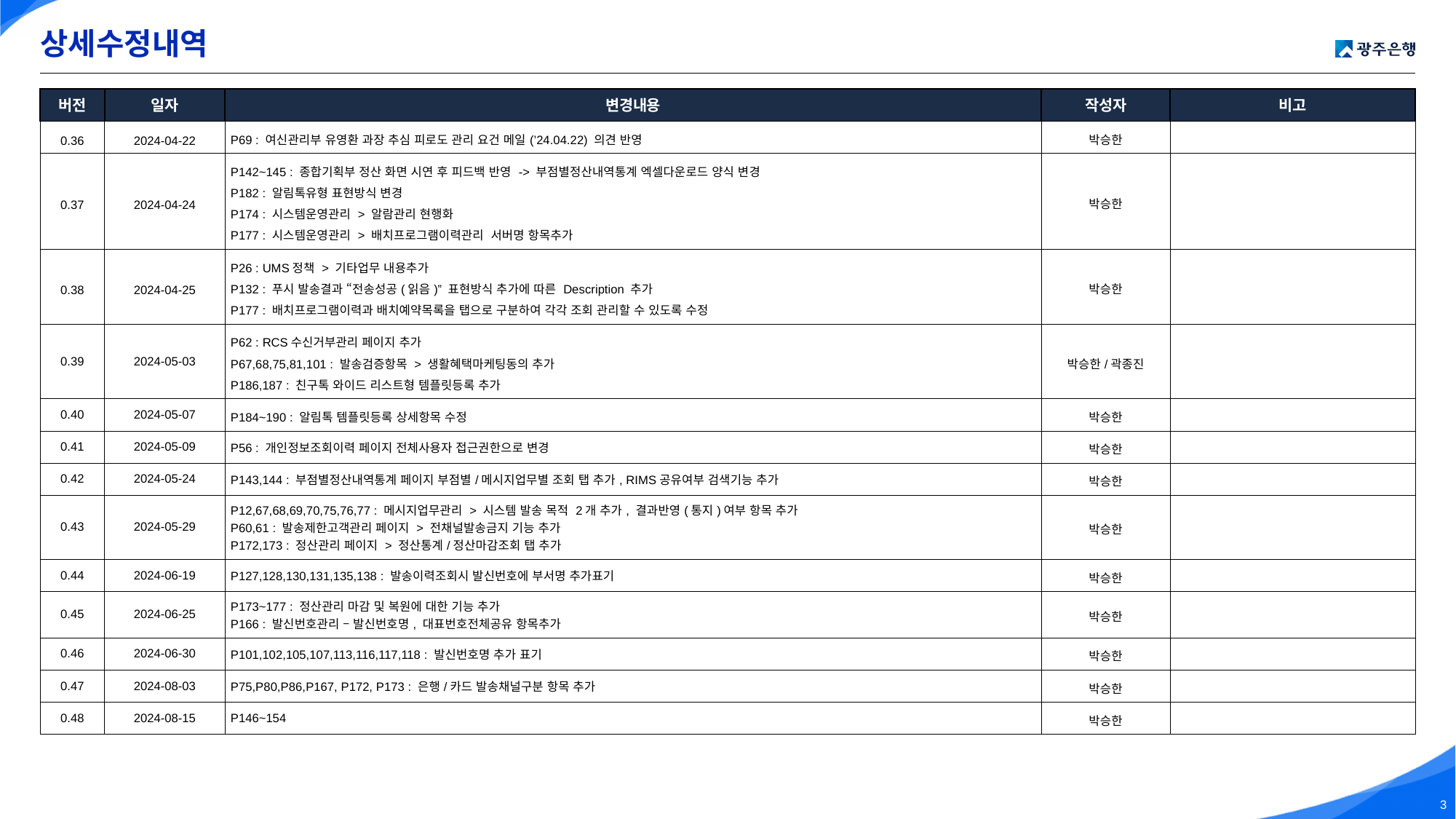

상세수정내역
| 버전 | 일자 | 변경내용 | 작성자 | 비고 |
| --- | --- | --- | --- | --- |
| 0.36 | 2024-04-22 | P69 : 여신관리부 유영환 과장 추심 피로도 관리 요건 메일(’24.04.22) 의견 반영 | 박승한 |  |
| 0.37 | 2024-04-24 | P142~145 : 종합기획부 정산 화면 시연 후 피드백 반영 -> 부점별정산내역통계 엑셀다운로드 양식 변경 P182 : 알림톡유형 표현방식 변경 P174 : 시스템운영관리 > 알람관리 현행화 P177 : 시스템운영관리 > 배치프로그램이력관리 서버명 항목추가 | 박승한 |  |
| 0.38 | 2024-04-25 | P26 : UMS정책 > 기타업무 내용추가 P132 : 푸시 발송결과 “전송성공(읽음)” 표현방식 추가에 따른 Description 추가 P177 : 배치프로그램이력과 배치예약목록을 탭으로 구분하여 각각 조회 관리할 수 있도록 수정 | 박승한 |  |
| 0.39 | 2024-05-03 | P62 : RCS수신거부관리 페이지 추가 P67,68,75,81,101 : 발송검증항목 > 생활혜택마케팅동의 추가 P186,187 : 친구톡 와이드 리스트형 템플릿등록 추가 | 박승한/곽종진 |  |
| 0.40 | 2024-05-07 | P184~190 : 알림톡 템플릿등록 상세항목 수정 | 박승한 |  |
| 0.41 | 2024-05-09 | P56 : 개인정보조회이력 페이지 전체사용자 접근권한으로 변경 | 박승한 |  |
| 0.42 | 2024-05-24 | P143,144 : 부점별정산내역통계 페이지 부점별/메시지업무별 조회 탭 추가, RIMS공유여부 검색기능 추가 | 박승한 |  |
| 0.43 | 2024-05-29 | P12,67,68,69,70,75,76,77 : 메시지업무관리 > 시스템 발송 목적 2개 추가, 결과반영(통지)여부 항목 추가 P60,61 : 발송제한고객관리 페이지 > 전채널발송금지 기능 추가 P172,173 : 정산관리 페이지 > 정산통계/정산마감조회 탭 추가 | 박승한 |  |
| 0.44 | 2024-06-19 | P127,128,130,131,135,138 : 발송이력조회시 발신번호에 부서명 추가표기 | 박승한 |  |
| 0.45 | 2024-06-25 | P173~177 : 정산관리 마감 및 복원에 대한 기능 추가 P166 : 발신번호관리 – 발신번호명, 대표번호전체공유 항목추가 | 박승한 |  |
| 0.46 | 2024-06-30 | P101,102,105,107,113,116,117,118 : 발신번호명 추가 표기 | 박승한 |  |
| 0.47 | 2024-08-03 | P75,P80,P86,P167, P172, P173 : 은행/카드 발송채널구분 항목 추가 | 박승한 |  |
| 0.48 | 2024-08-15 | P146~154 | 박승한 |  |